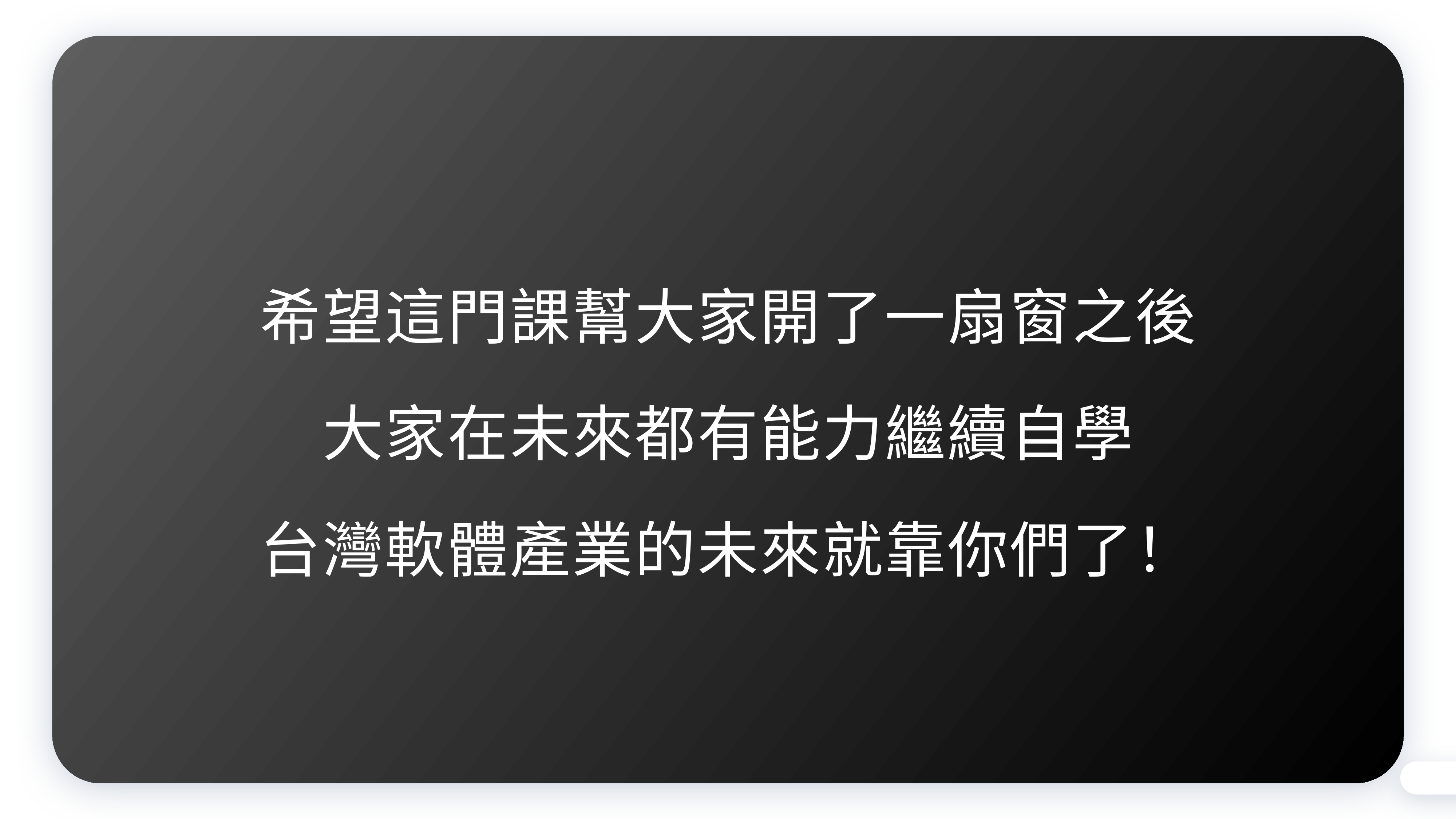

希望這門課幫大家開了一扇窗之後
大家在未來都有能力繼續自學
台灣軟體產業的未來就靠你們了！
58